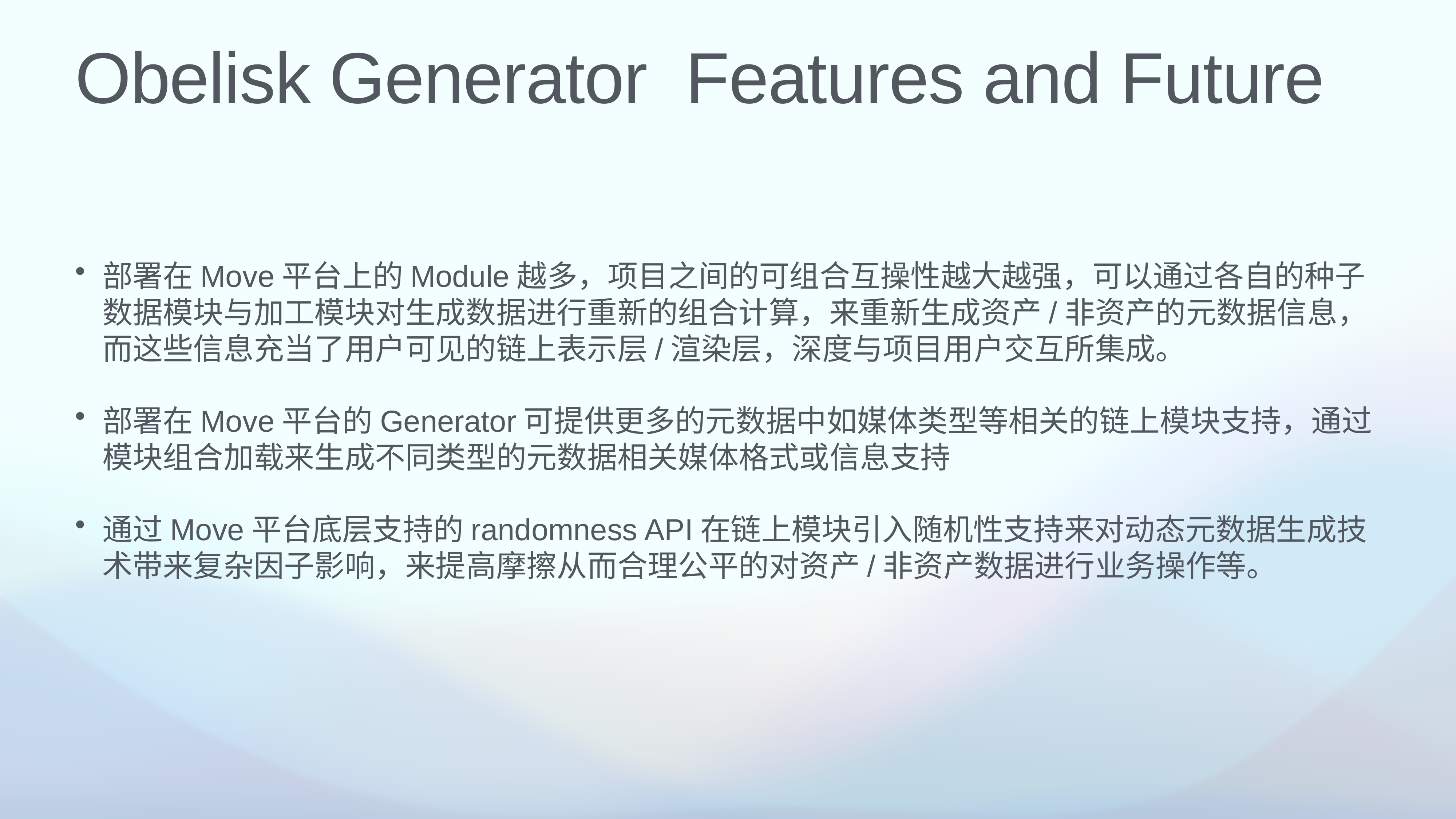

# Obelisk Generator  Features and Future
部署在Move平台上的Module越多，项目之间的可组合互操性越大越强，可以通过各自的种子数据模块与加工模块对生成数据进行重新的组合计算，来重新生成资产/非资产的元数据信息，而这些信息充当了用户可见的链上表示层/渲染层，深度与项目用户交互所集成。
部署在Move平台的Generator可提供更多的元数据中如媒体类型等相关的链上模块支持，通过模块组合加载来生成不同类型的元数据相关媒体格式或信息支持
通过Move平台底层支持的randomness API在链上模块引入随机性支持来对动态元数据生成技术带来复杂因子影响，来提高摩擦从而合理公平的对资产/非资产数据进行业务操作等。